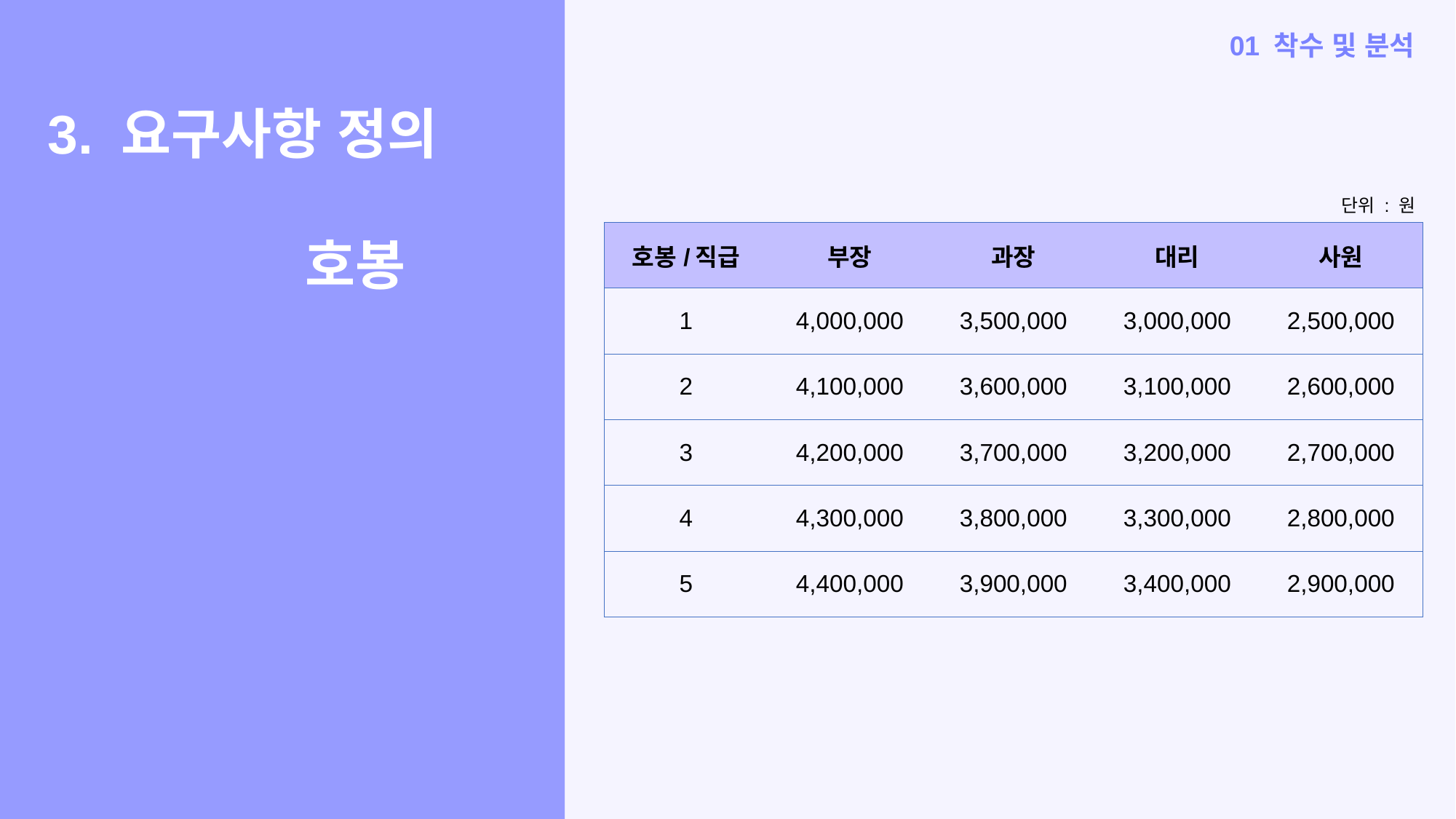

01 착수 및 분석
3. 요구사항 정의

                호봉
단위 : 원
| 호봉/직급 | 부장 | 과장 | 대리 | 사원 |
| --- | --- | --- | --- | --- |
| 1 | 4,000,000 | 3,500,000 | 3,000,000 | 2,500,000 |
| 2 | 4,100,000 | 3,600,000 | 3,100,000 | 2,600,000 |
| 3 | 4,200,000 | 3,700,000 | 3,200,000 | 2,700,000 |
| 4 | 4,300,000 | 3,800,000 | 3,300,000 | 2,800,000 |
| 5 | 4,400,000 | 3,900,000 | 3,400,000 | 2,900,000 |